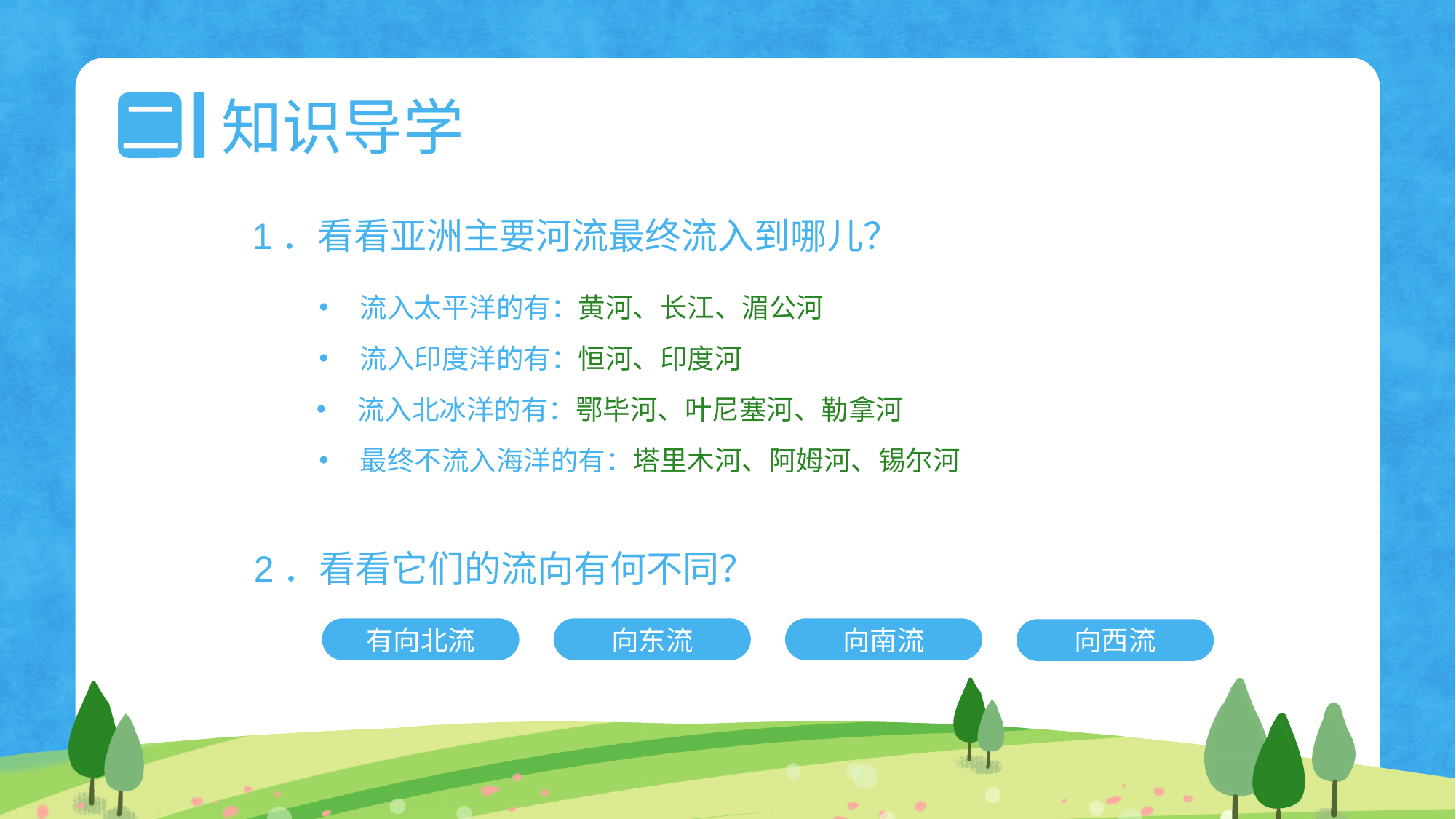

二
知识导学
1．看看亚洲主要河流最终流入到哪儿？
流入太平洋的有：黄河、长江、湄公河
流入印度洋的有：恒河、印度河
流入北冰洋的有：鄂毕河、叶尼塞河、勒拿河
最终不流入海洋的有：塔里木河、阿姆河、锡尔河
2．看看它们的流向有何不同？
有向北流
向东流
向南流
向西流